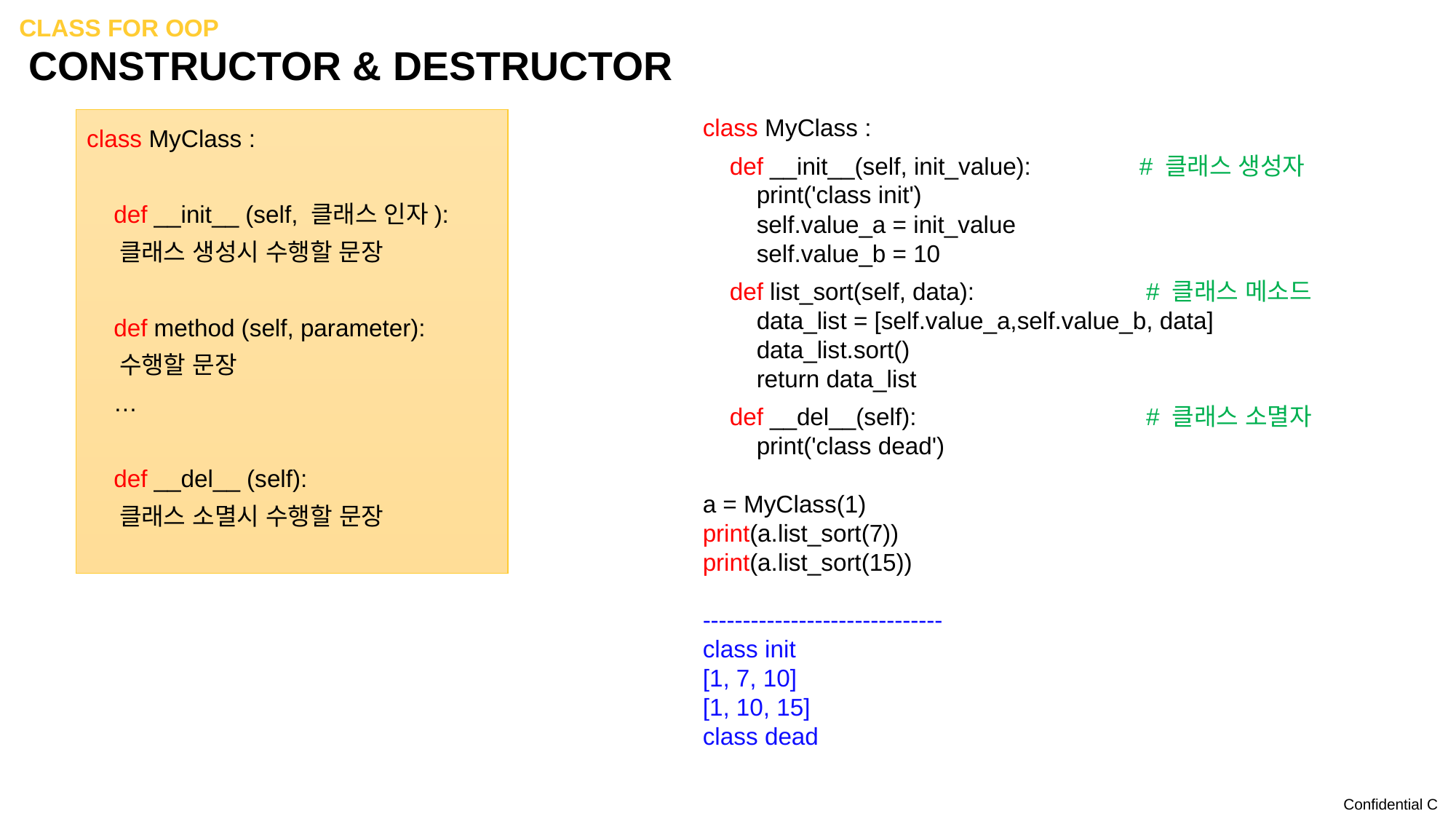

Class for OOP
# Constructor & Destructor

class MyClass :

    def __init__(self, init_value):	# 클래스 생성자
        print('class init')
        self.value_a = init_value
        self.value_b = 10

    def list_sort(self, data):		 # 클래스 메소드
        data_list = [self.value_a,self.value_b, data]
        data_list.sort()
        return data_list

    def __del__(self):			 # 클래스 소멸자
        print('class dead')

a = MyClass(1)
print(a.list_sort(7))
print(a.list_sort(15))

------------------------------
class init
[1, 7, 10]
[1, 10, 15]
class dead
class MyClass :

    def __init__ (self, 클래스 인자):
    클래스 생성시 수행할 문장

    def method (self, parameter):
    수행할 문장
    …

    def __del__ (self):
    클래스 소멸시 수행할 문장